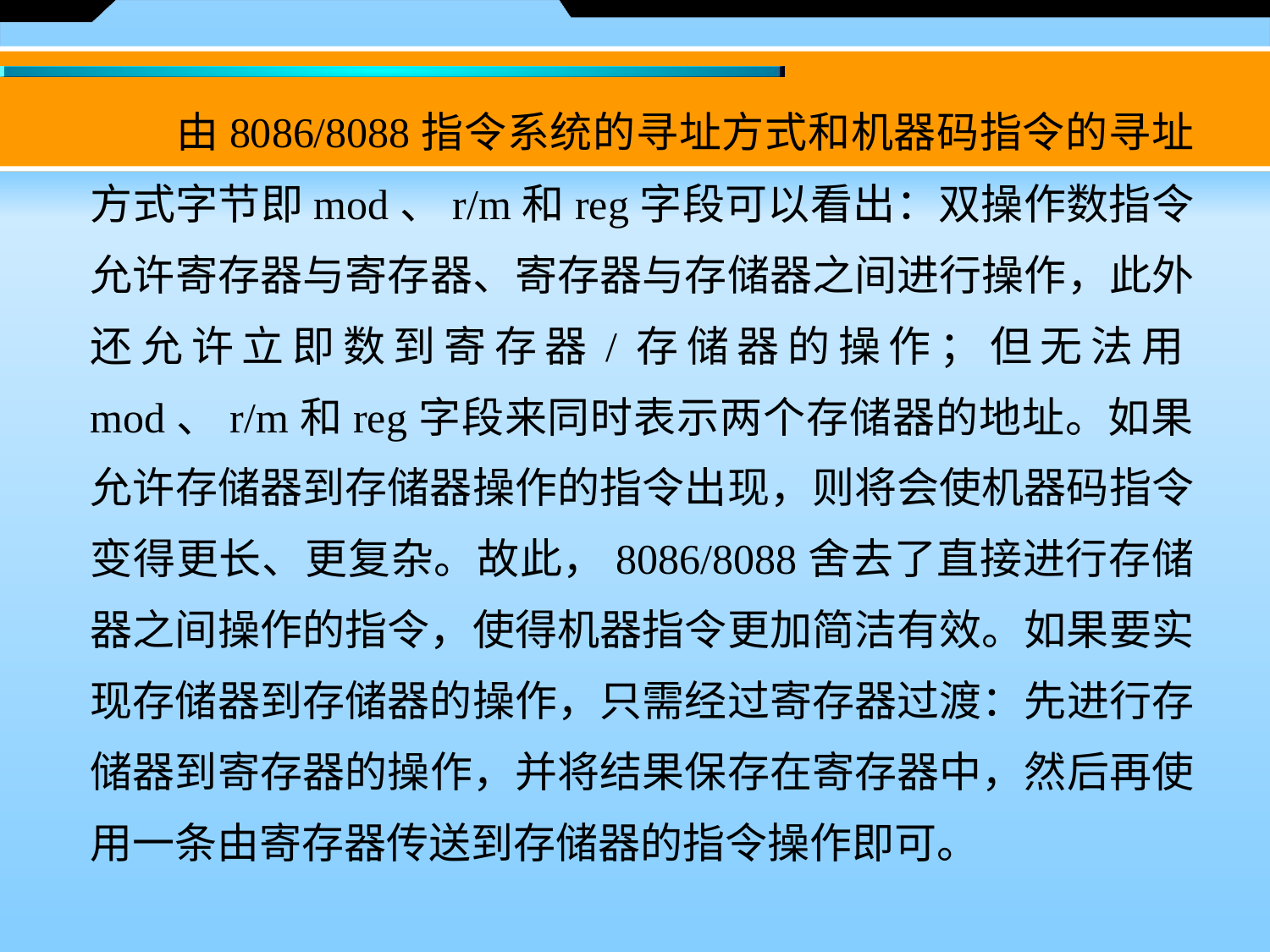

由8086/8088指令系统的寻址方式和机器码指令的寻址方式字节即mod、r/m和reg字段可以看出：双操作数指令允许寄存器与寄存器、寄存器与存储器之间进行操作，此外还允许立即数到寄存器/存储器的操作；但无法用mod、r/m和reg字段来同时表示两个存储器的地址。如果允许存储器到存储器操作的指令出现，则将会使机器码指令变得更长、更复杂。故此，8086/8088舍去了直接进行存储器之间操作的指令，使得机器指令更加简洁有效。如果要实现存储器到存储器的操作，只需经过寄存器过渡：先进行存储器到寄存器的操作，并将结果保存在寄存器中，然后再使用一条由寄存器传送到存储器的指令操作即可。